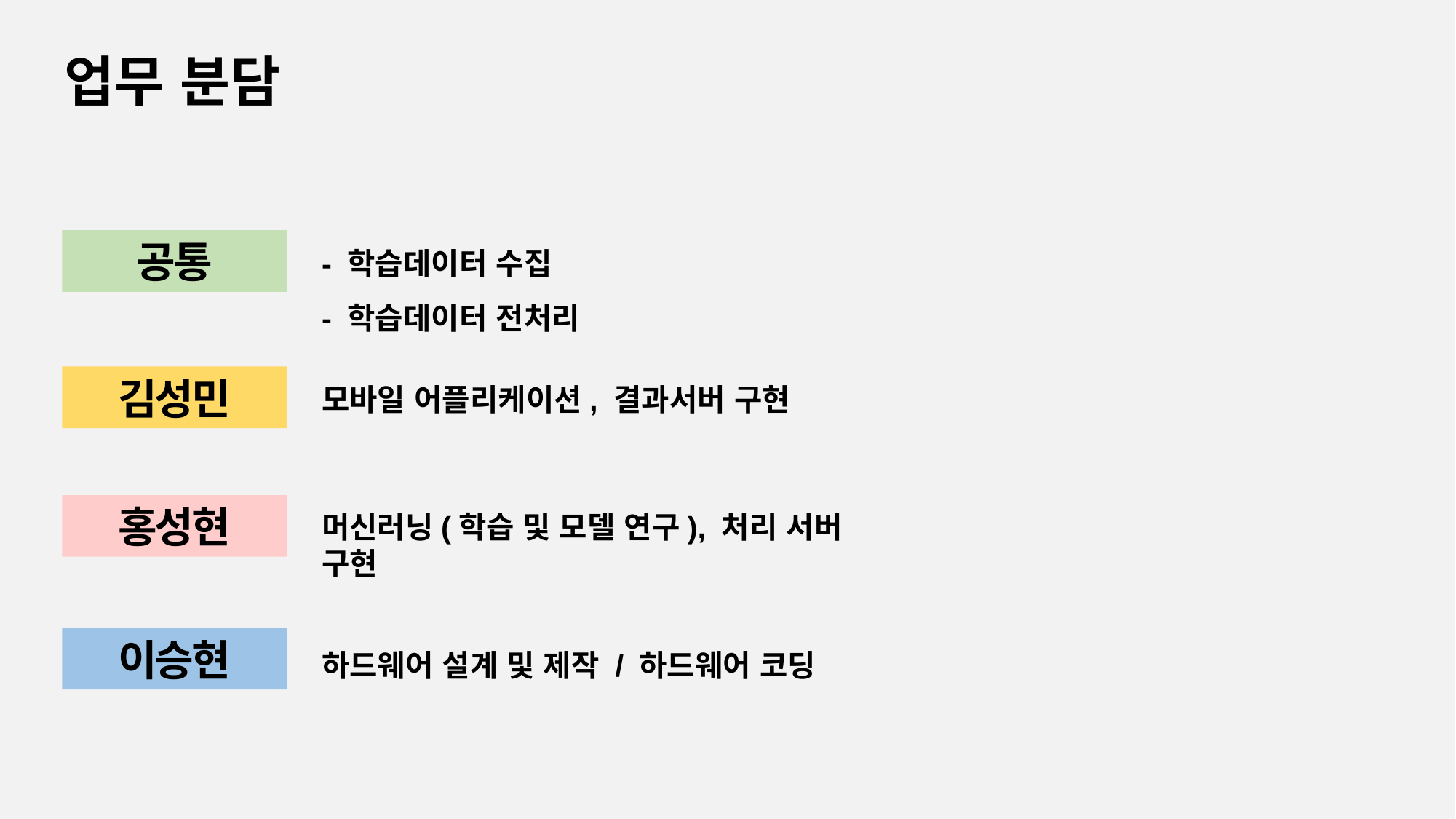

업무 분담
- 학습데이터 수집
- 학습데이터 전처리
공통
김성민
모바일 어플리케이션, 결과서버 구현
홍성현
머신러닝(학습 및 모델 연구), 처리 서버 구현
하드웨어 설계 및 제작 / 하드웨어 코딩
이승현